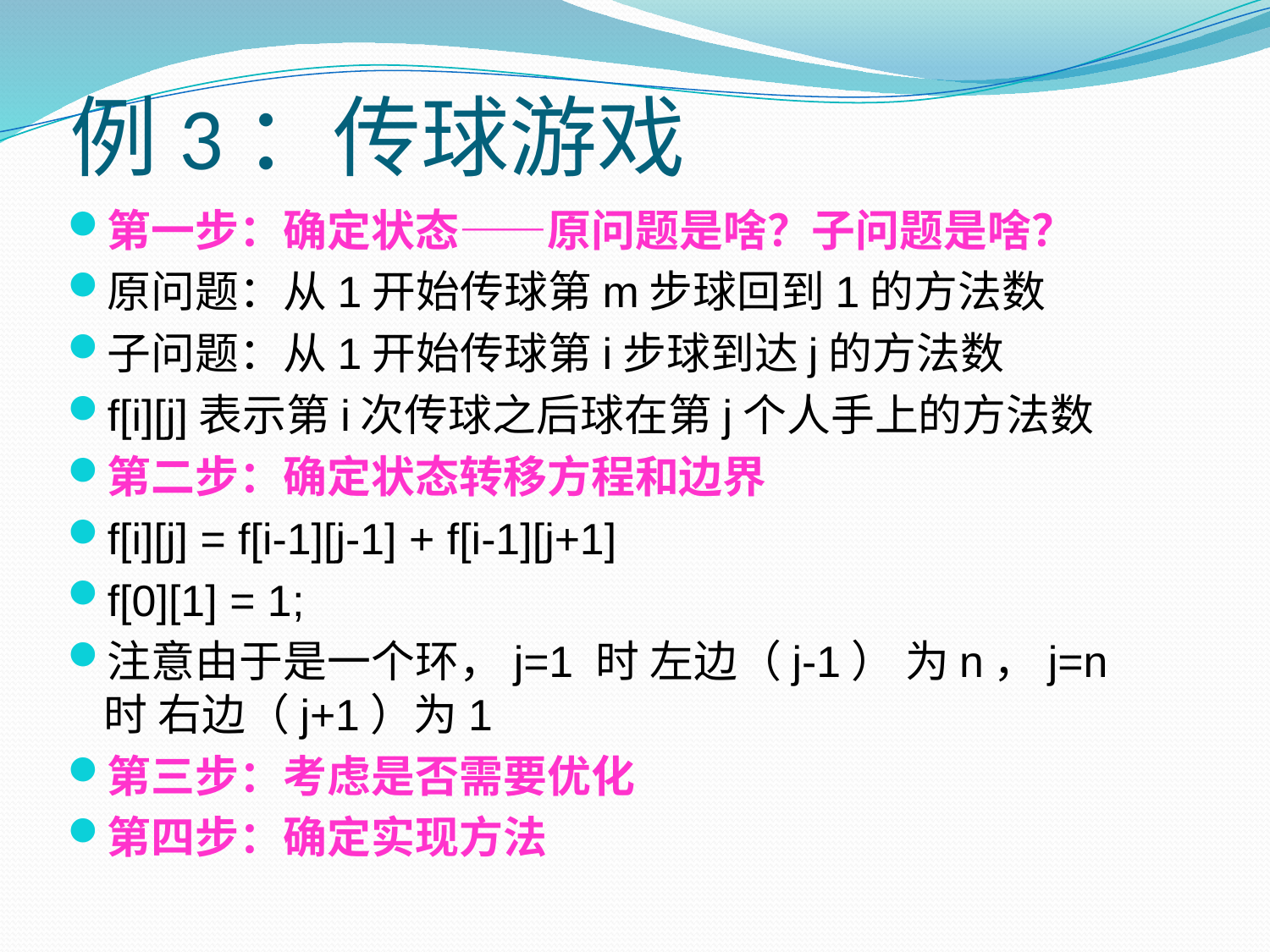

# 例3：传球游戏
第一步：确定状态——原问题是啥？子问题是啥？
原问题：从1开始传球第m步球回到1的方法数
子问题：从1开始传球第i步球到达j的方法数
f[i][j]表示第i次传球之后球在第j个人手上的方法数
第二步：确定状态转移方程和边界
f[i][j] = f[i-1][j-1] + f[i-1][j+1]
f[0][1] = 1;
注意由于是一个环，j=1 时 左边（j-1） 为n，j=n 时 右边（j+1）为1
第三步：考虑是否需要优化
第四步：确定实现方法